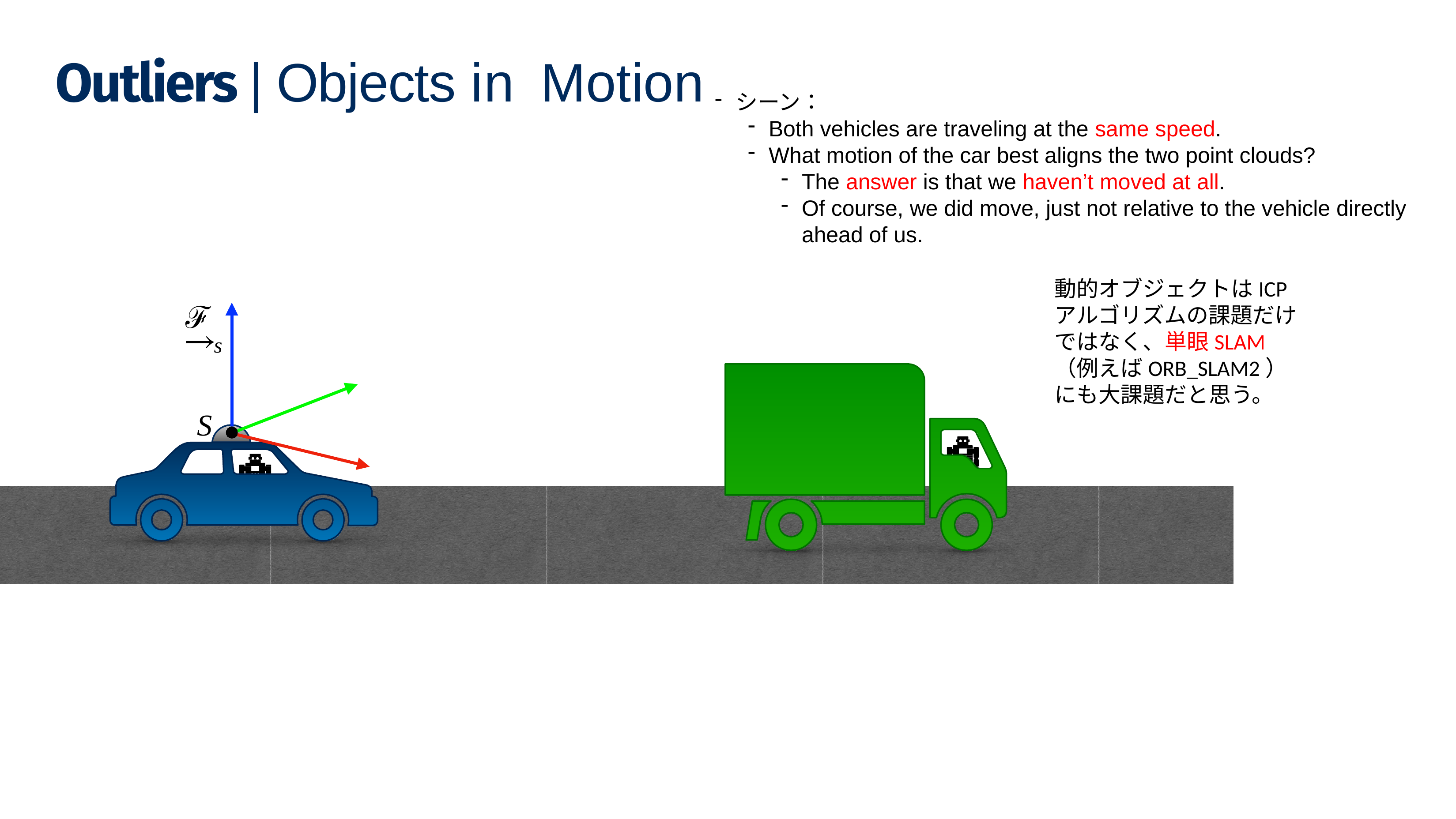

# Outliers | Objects in Motion
シーン：
Both vehicles are traveling at the same speed.
What motion of the car best aligns the two point clouds?
The answer is that we haven’t moved at all.
Of course, we did move, just not relative to the vehicle directly ahead of us.
動的オブジェクトはICPアルゴリズムの課題だけではなく、単眼SLAM（例えばORB_SLAM2）にも大課題だと思う。
ℱ
s

S